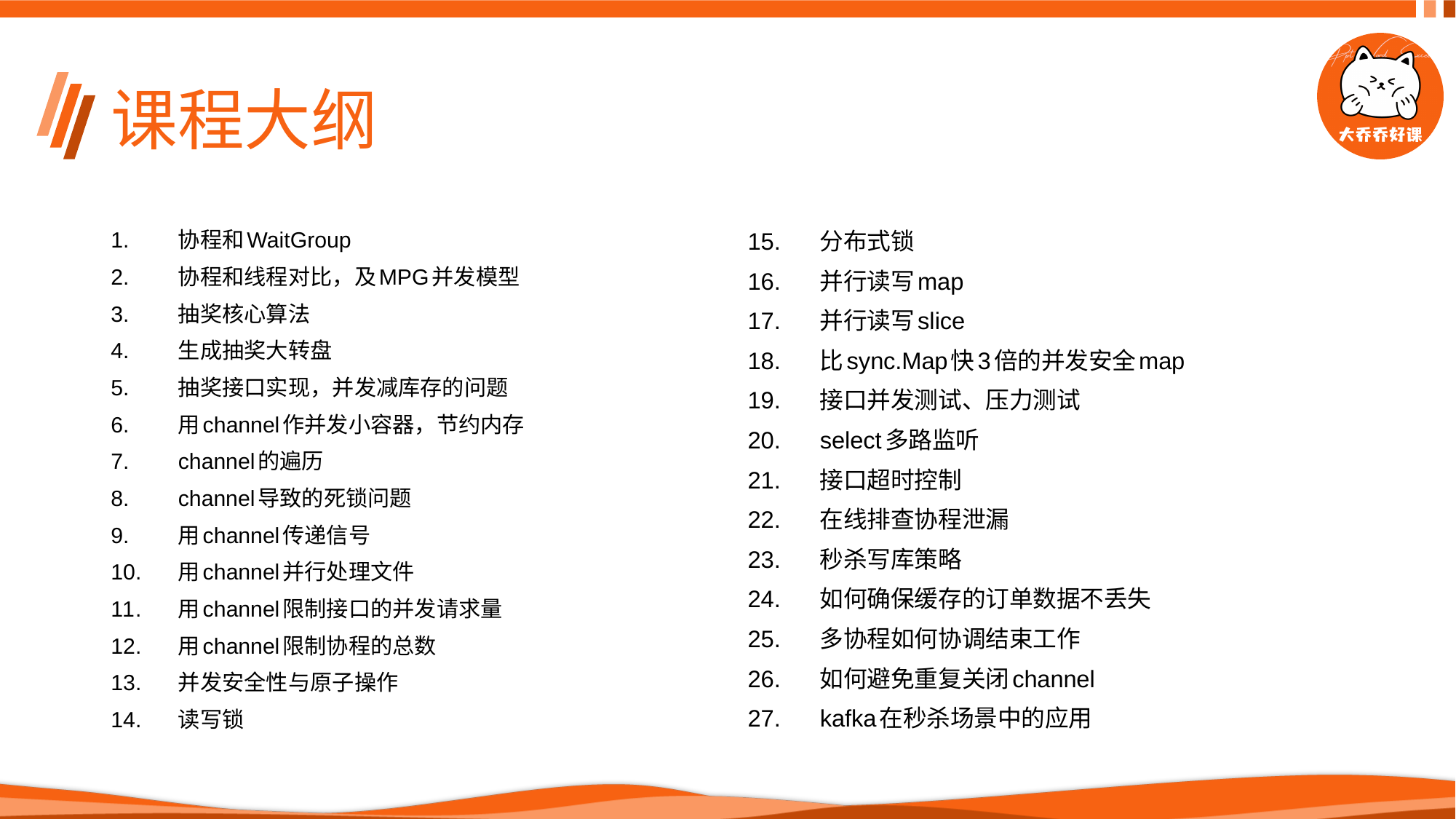

# 课程大纲
协程和WaitGroup
协程和线程对比，及MPG并发模型
抽奖核心算法
生成抽奖大转盘
抽奖接口实现，并发减库存的问题
用channel作并发小容器，节约内存
channel的遍历
channel导致的死锁问题
用channel传递信号
用channel并行处理文件
用channel限制接口的并发请求量
用channel限制协程的总数
并发安全性与原子操作
读写锁
分布式锁
并行读写map
并行读写slice
比sync.Map快3倍的并发安全map
接口并发测试、压力测试
select多路监听
接口超时控制
在线排查协程泄漏
秒杀写库策略
如何确保缓存的订单数据不丢失
多协程如何协调结束工作
如何避免重复关闭channel
kafka在秒杀场景中的应用